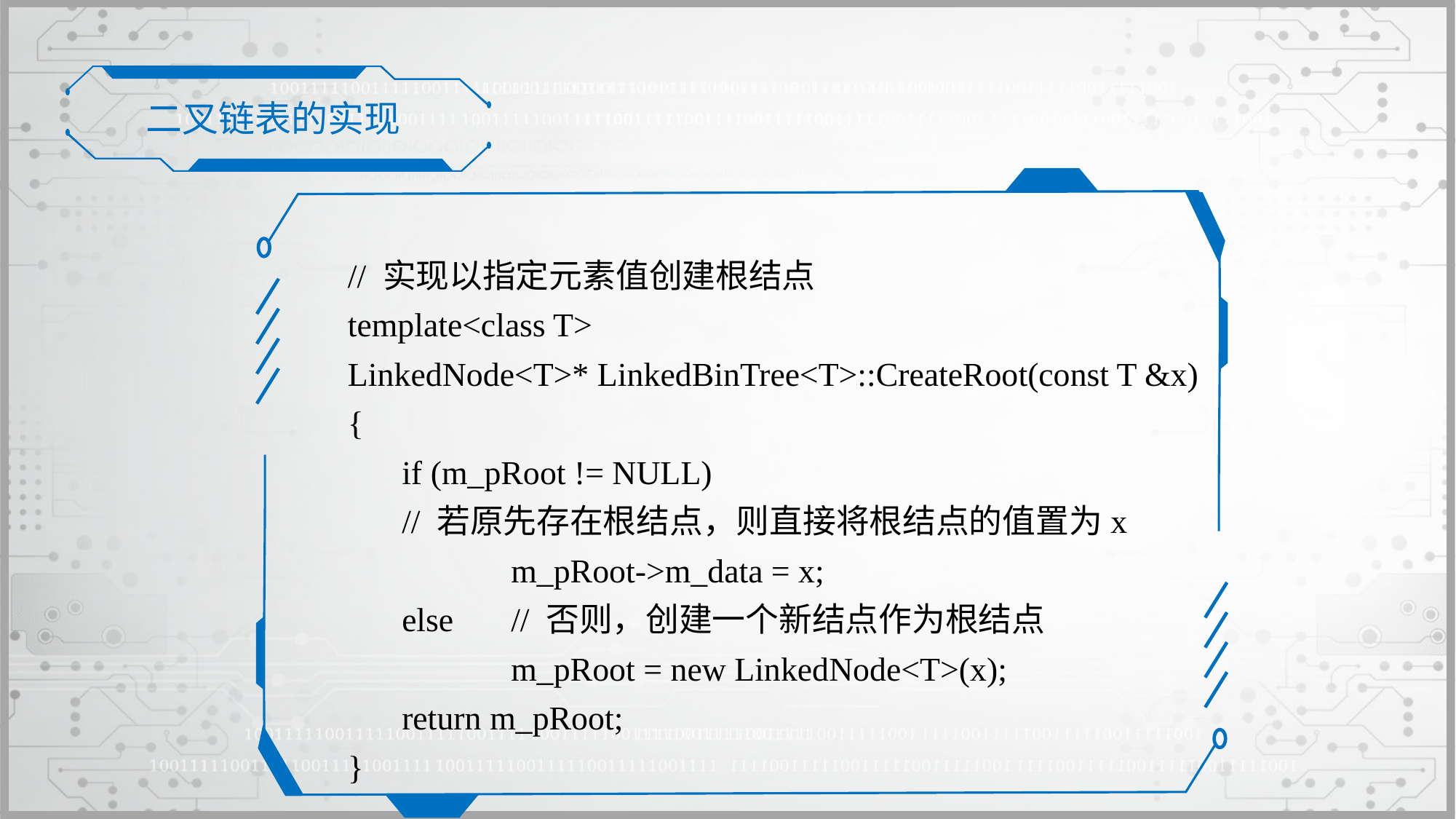

二叉链表的实现

// 实现以指定元素值创建根结点
template<class T>
LinkedNode<T>* LinkedBinTree<T>::CreateRoot(const T &x)
{
	if (m_pRoot != NULL)
	// 若原先存在根结点，则直接将根结点的值置为x
		m_pRoot->m_data = x;
	else	// 否则，创建一个新结点作为根结点
		m_pRoot = new LinkedNode<T>(x);
	return m_pRoot;
}